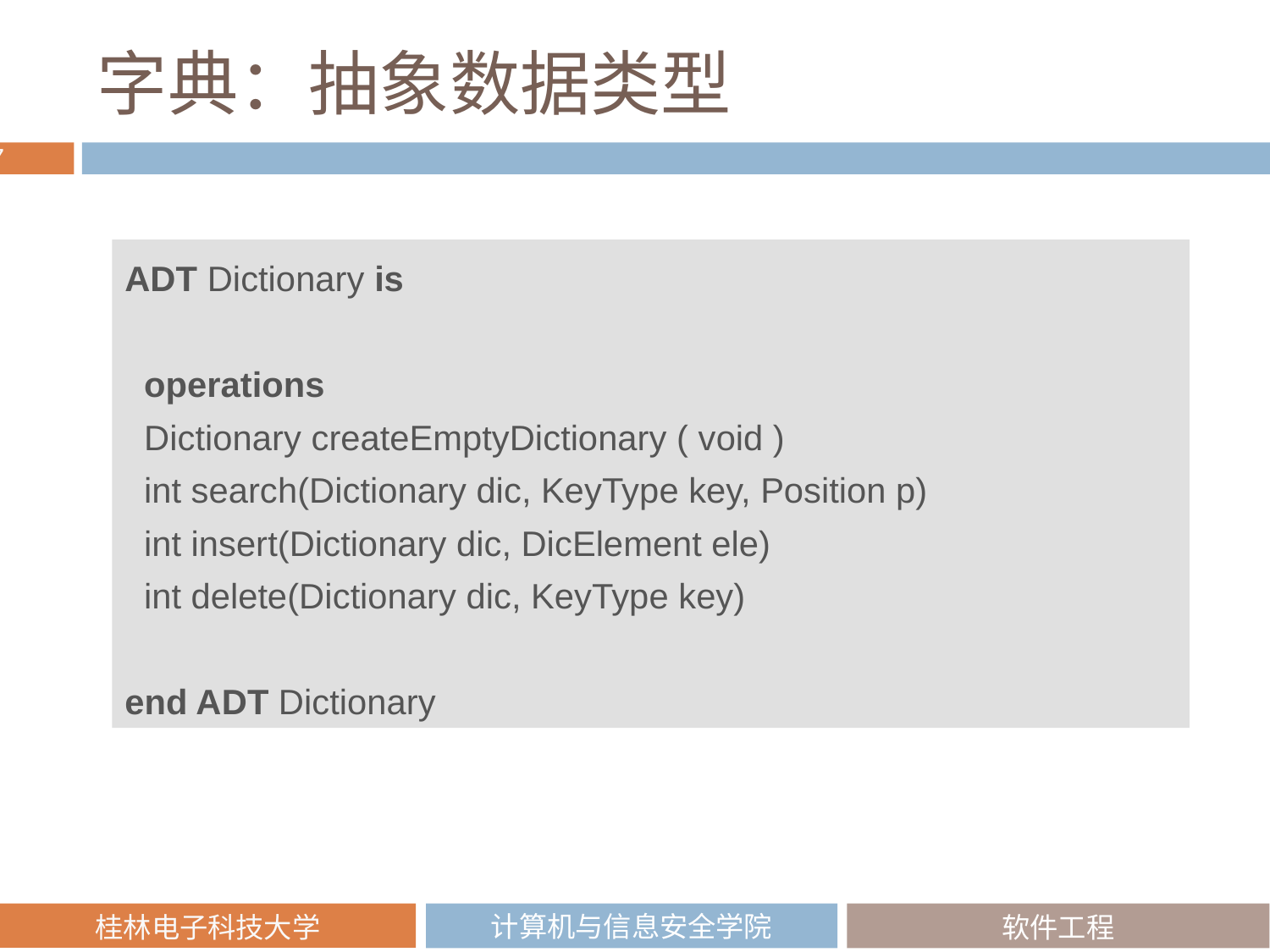

# 字典：抽象数据类型
ADT Dictionary is

  operations
  Dictionary createEmptyDictionary ( void )
  int search(Dictionary dic, KeyType key, Position p)
  int insert(Dictionary dic, DicElement ele)
  int delete(Dictionary dic, KeyType key)

end ADT Dictionary